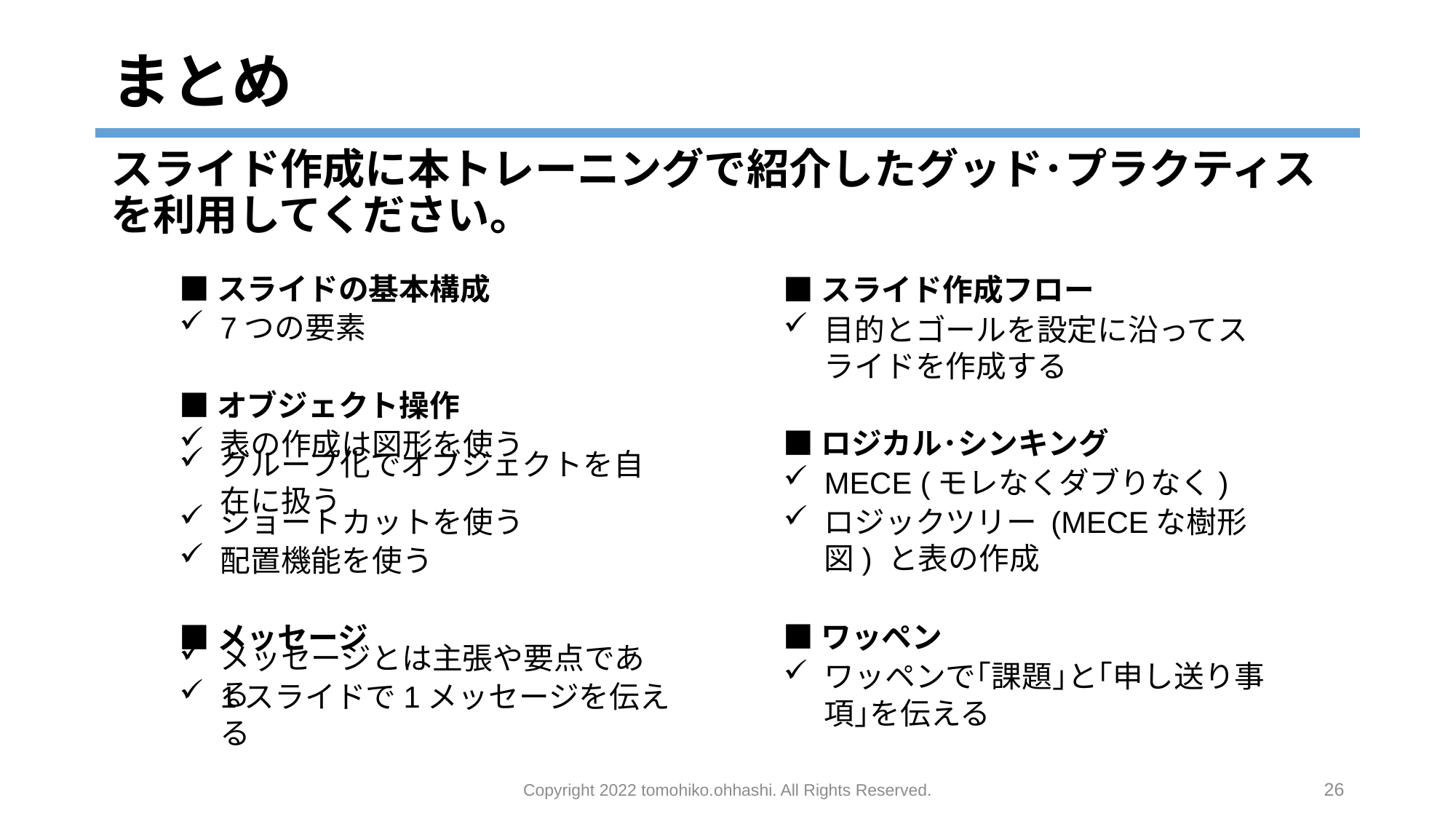

# まとめ
スライド作成に本トレーニングで紹介したグッド･プラクティスを利用してください｡
■スライドの基本構成
■スライド作成フロー
7つの要素
目的とゴールを設定に沿ってスライドを作成する
■オブジェクト操作
■ロジカル･シンキング
表の作成は図形を使う
MECE (モレなくダブりなく)
グループ化でオブジェクトを自在に扱う
ロジックツリー (MECEな樹形図) と表の作成
ショートカットを使う
配置機能を使う
■ワッペン
■メッセージ
ワッペンで｢課題｣と｢申し送り事項｣を伝える
メッセージとは主張や要点である
1スライドで1メッセージを伝える
Copyright 2022 tomohiko.ohhashi. All Rights Reserved.
26